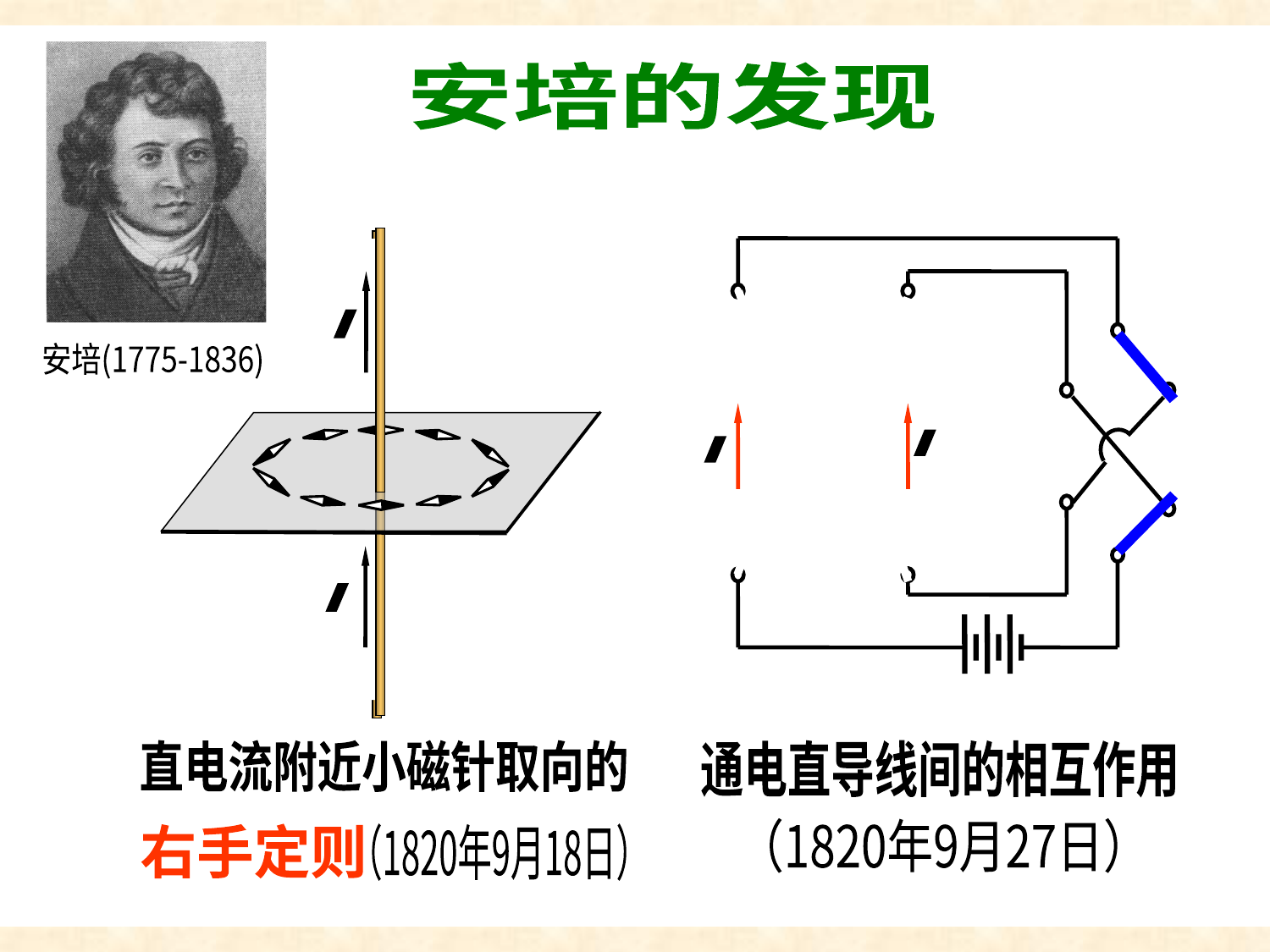

电子束偏转

安培(1775-1836)
安培的发现

I
I

I
I

I

I

直电流附近小磁针取向的
（1820年9月18日）
右手定则
通电直导线间的相互作用
（1820年9月27日）